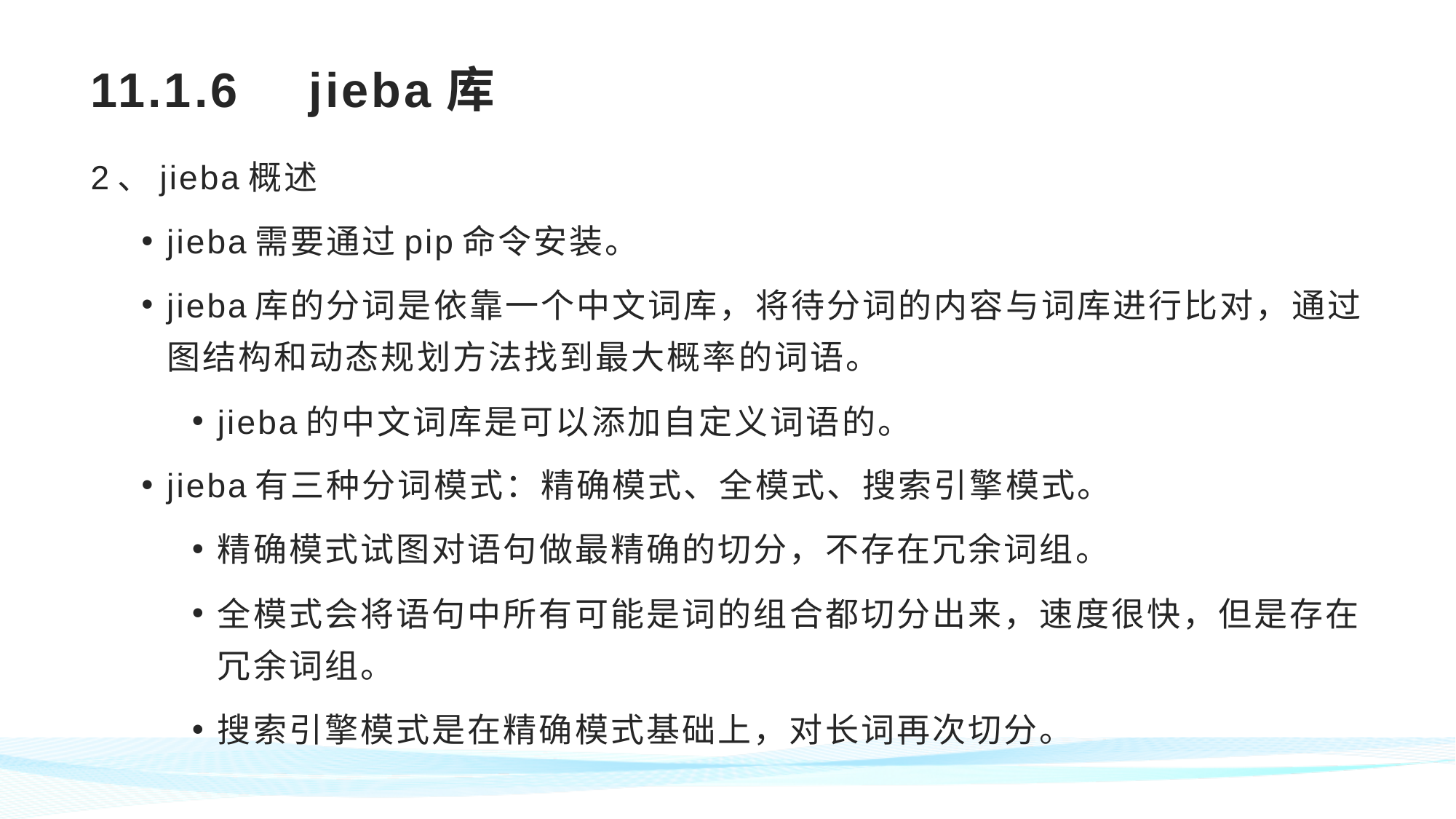

# 11.1.6 	jieba库
2、jieba概述
jieba需要通过pip命令安装。
jieba库的分词是依靠一个中文词库，将待分词的内容与词库进行比对，通过图结构和动态规划方法找到最大概率的词语。
jieba的中文词库是可以添加自定义词语的。
jieba有三种分词模式：精确模式、全模式、搜索引擎模式。
精确模式试图对语句做最精确的切分，不存在冗余词组。
全模式会将语句中所有可能是词的组合都切分出来，速度很快，但是存在冗余词组。
搜索引擎模式是在精确模式基础上，对长词再次切分。